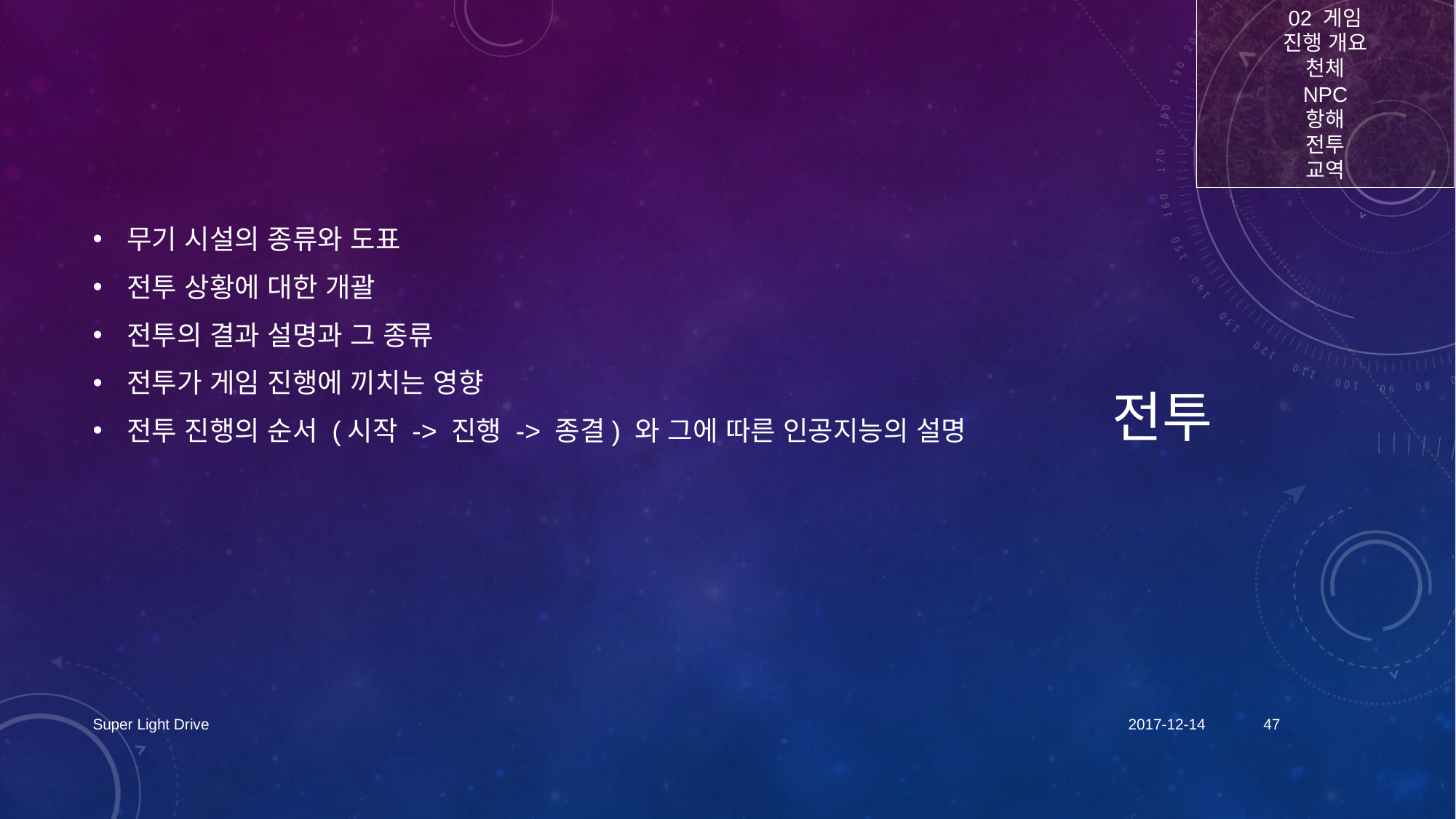

02 게임
진행 개요
천체
NPC
항해
전투
교역
# 전투

무기 시설의 종류와 도표
전투 상황에 대한 개괄
전투의 결과 설명과 그 종류
전투가 게임 진행에 끼치는 영향
전투 진행의 순서 (시작 -> 진행 -> 종결) 와 그에 따른 인공지능의 설명
Super Light Drive
2017-12-14
47